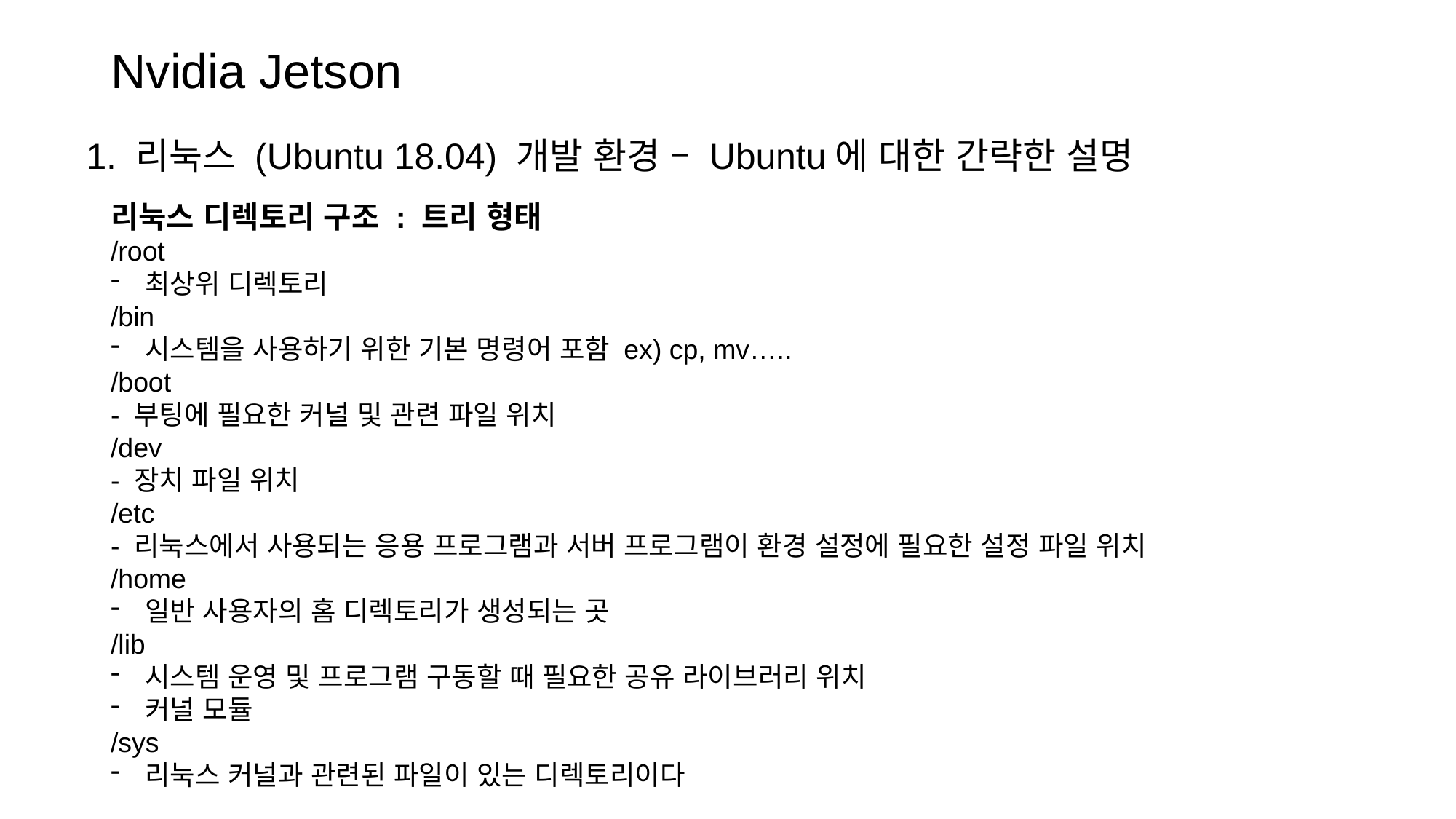

# Nvidia Jetson
1. 리눅스 (Ubuntu 18.04) 개발 환경 – Ubuntu에 대한 간략한 설명
리눅스 디렉토리 구조 : 트리 형태
/root
최상위 디렉토리
/bin
시스템을 사용하기 위한 기본 명령어 포함 ex) cp, mv…..
/boot
- 부팅에 필요한 커널 및 관련 파일 위치
/dev
- 장치 파일 위치
/etc
- 리눅스에서 사용되는 응용 프로그램과 서버 프로그램이 환경 설정에 필요한 설정 파일 위치
/home
일반 사용자의 홈 디렉토리가 생성되는 곳
/lib
시스템 운영 및 프로그램 구동할 때 필요한 공유 라이브러리 위치
커널 모듈
/sys
리눅스 커널과 관련된 파일이 있는 디렉토리이다